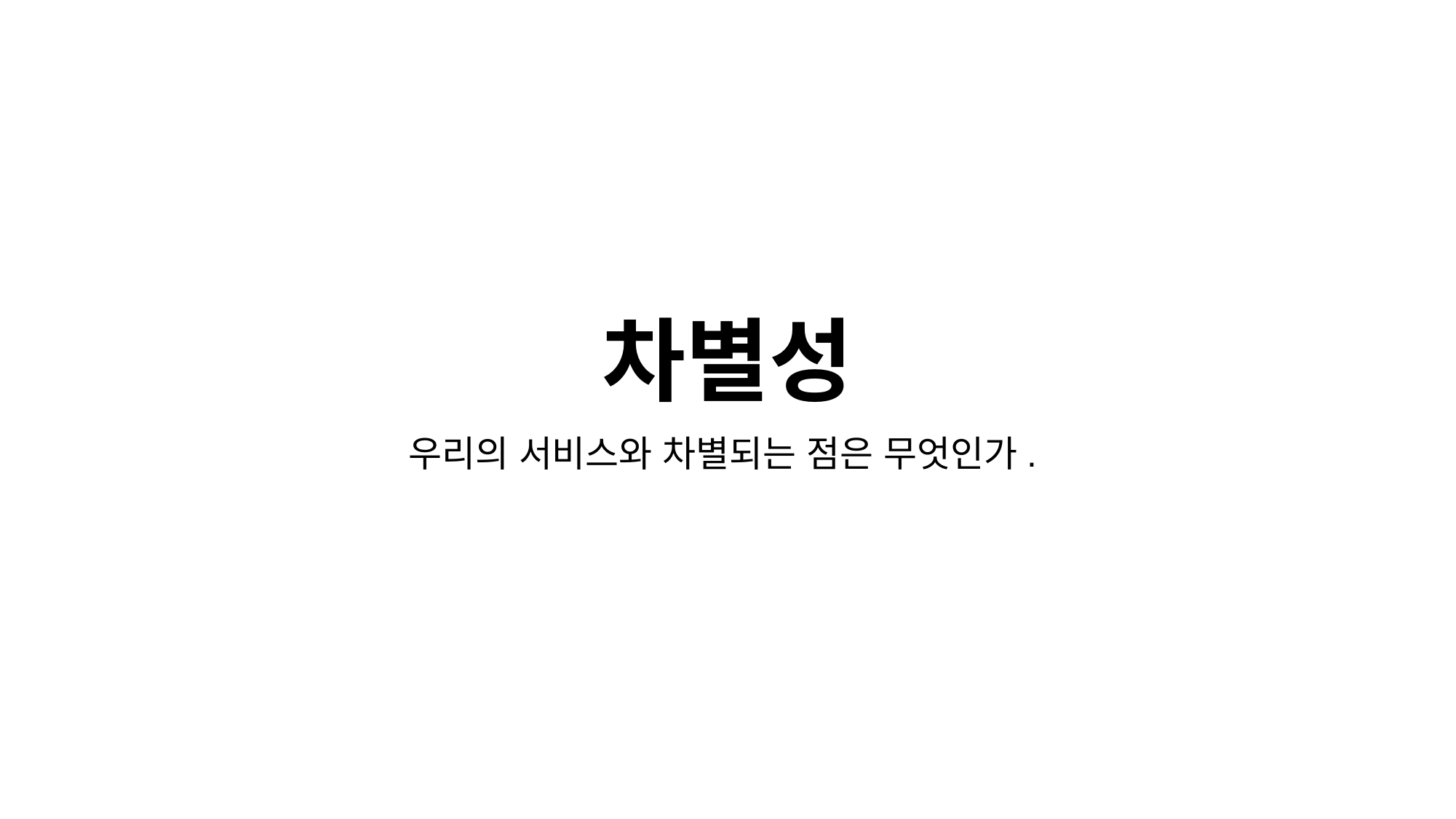

# 차별성
우리의 서비스와 차별되는 점은 무엇인가.